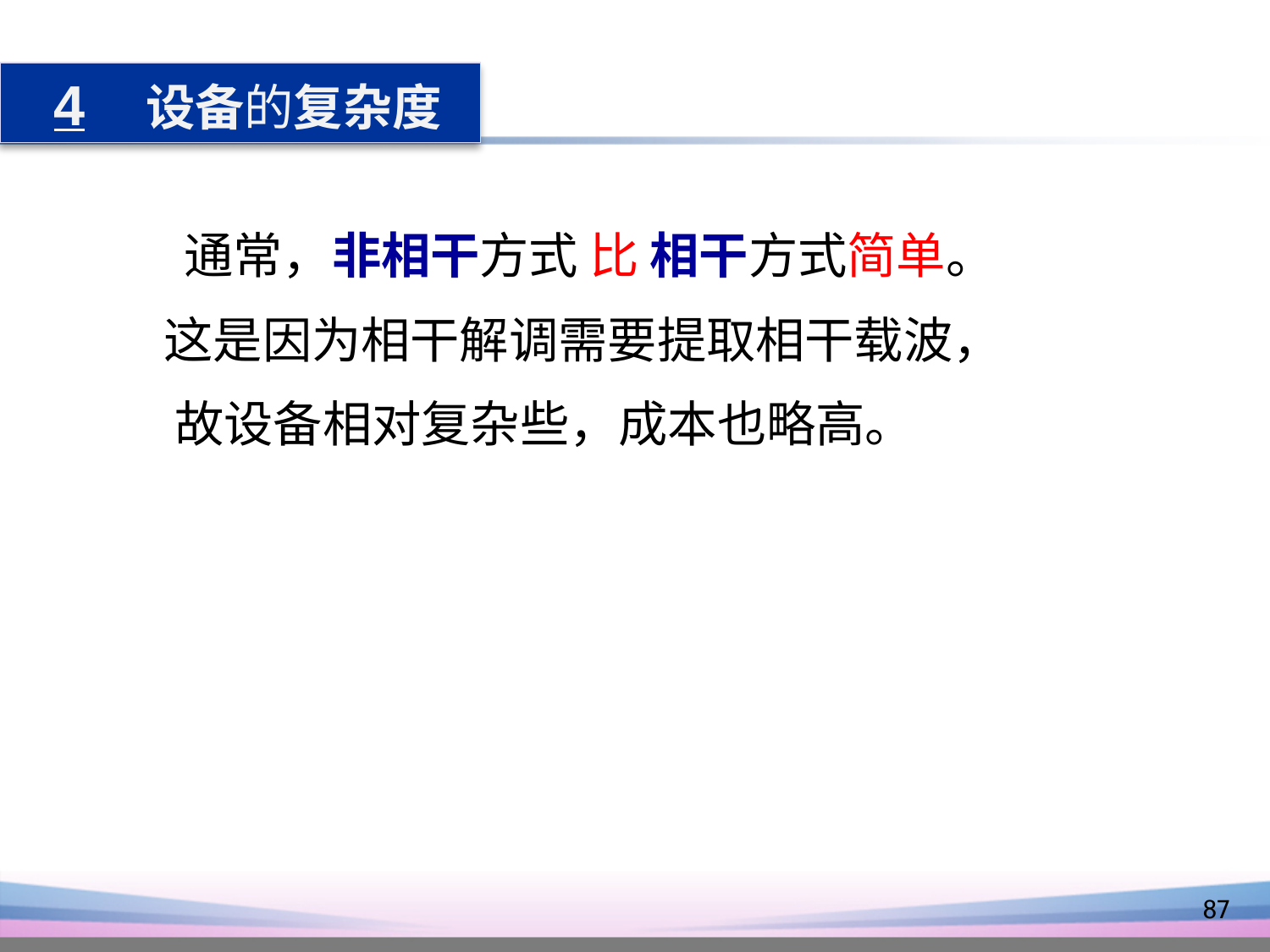

4   设备的复杂度
    通常，非相干方式 比 相干方式简单。
   这是因为相干解调需要提取相干载波，
    故设备相对复杂些，成本也略高。

87